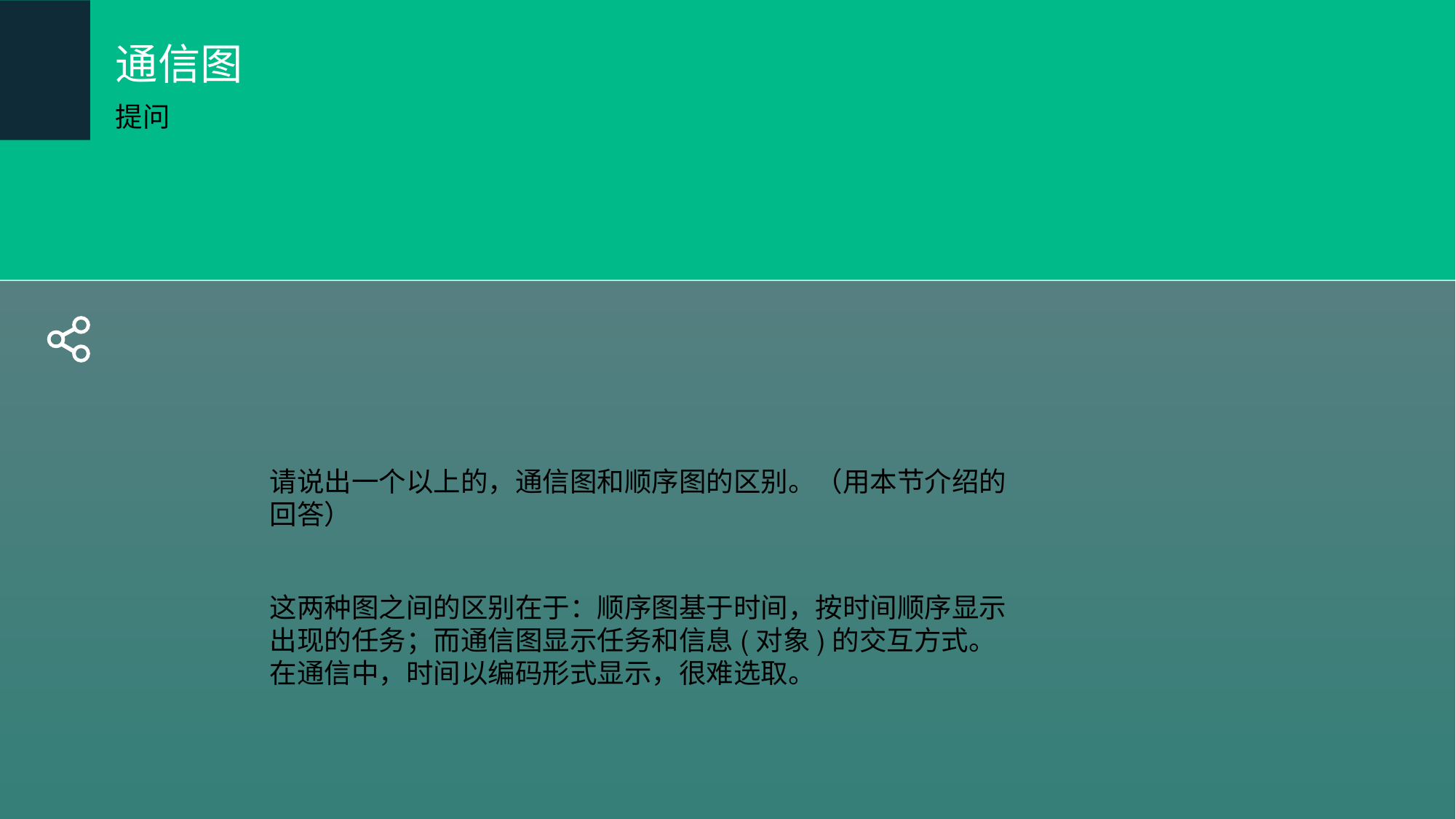

通信图
提问

请说出一个以上的，通信图和顺序图的区别。（用本节介绍的回答）
这两种图之间的区别在于：顺序图基于时间，按时间顺序显示出现的任务；而通信图显示任务和信息(对象)的交互方式。在通信中，时间以编码形式显示，很难选取。